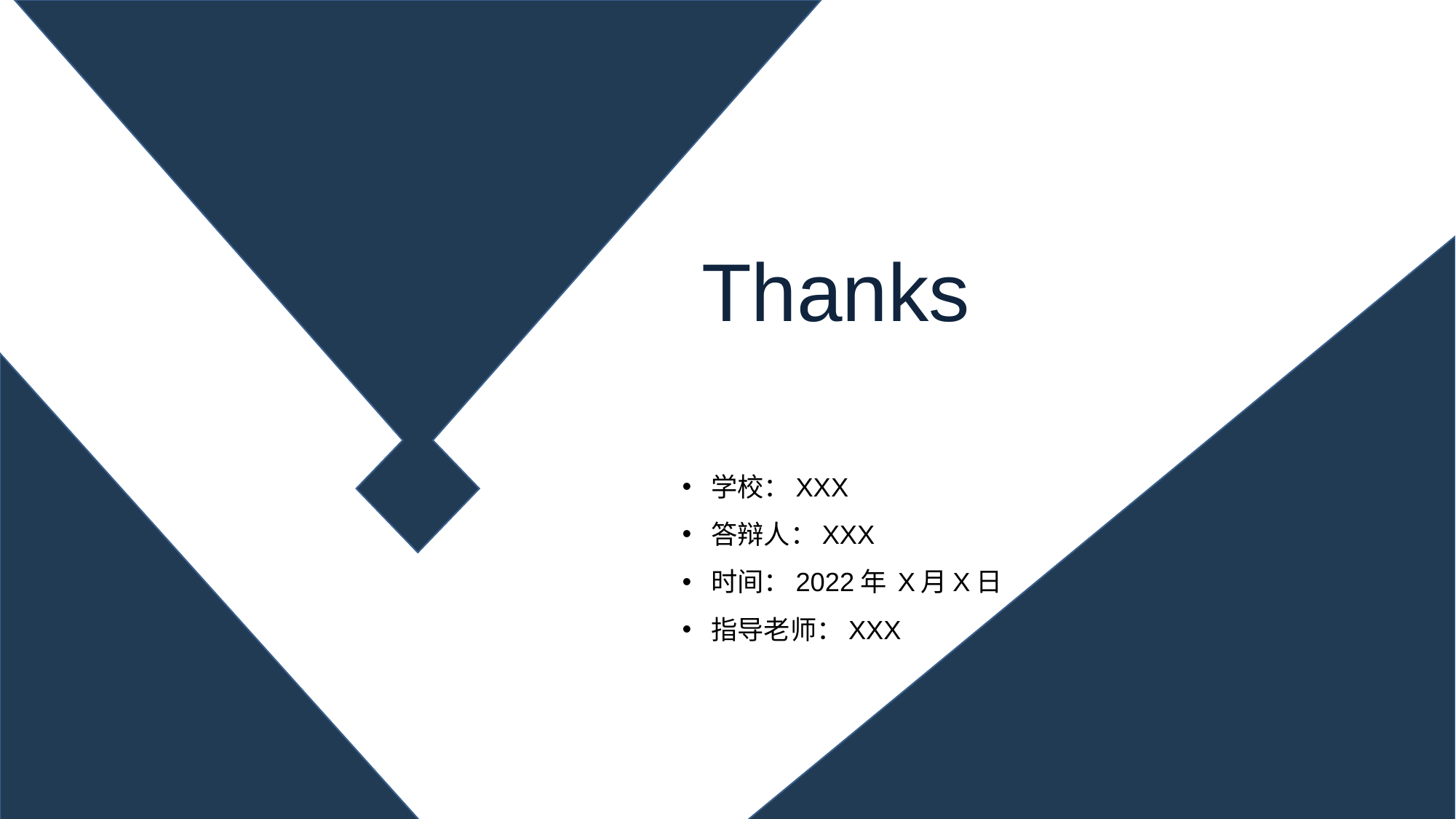

# Thanks

学校：XXX
答辩人：XXX
时间：2022年 X月X日
指导老师：XXX